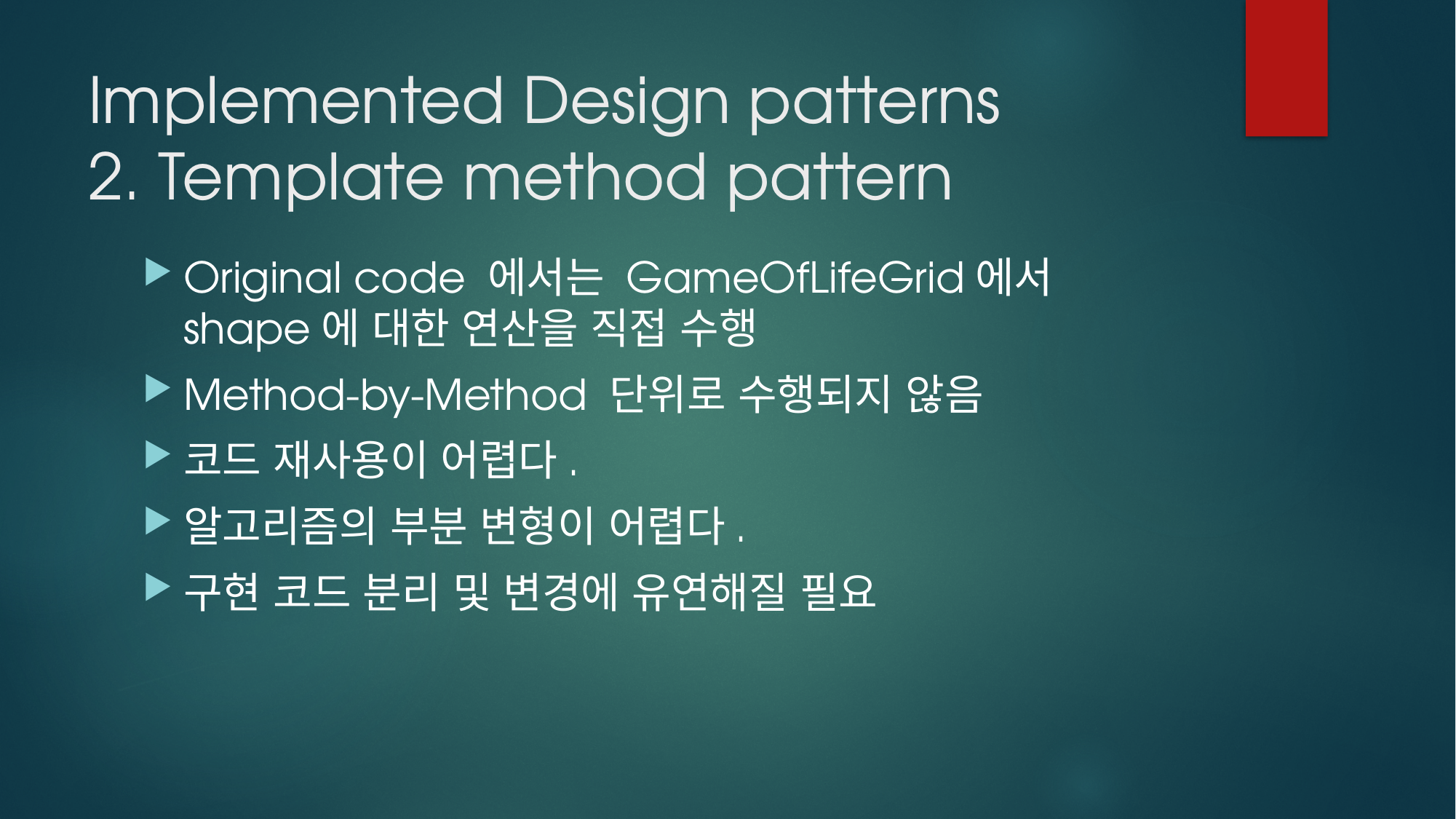

# Implemented Design patterns 2. Template method pattern
Original code 에서는 GameOfLifeGrid에서 shape에 대한 연산을 직접 수행
Method-by-Method 단위로 수행되지 않음
코드 재사용이 어렵다.
알고리즘의 부분 변형이 어렵다.
구현 코드 분리 및 변경에 유연해질 필요